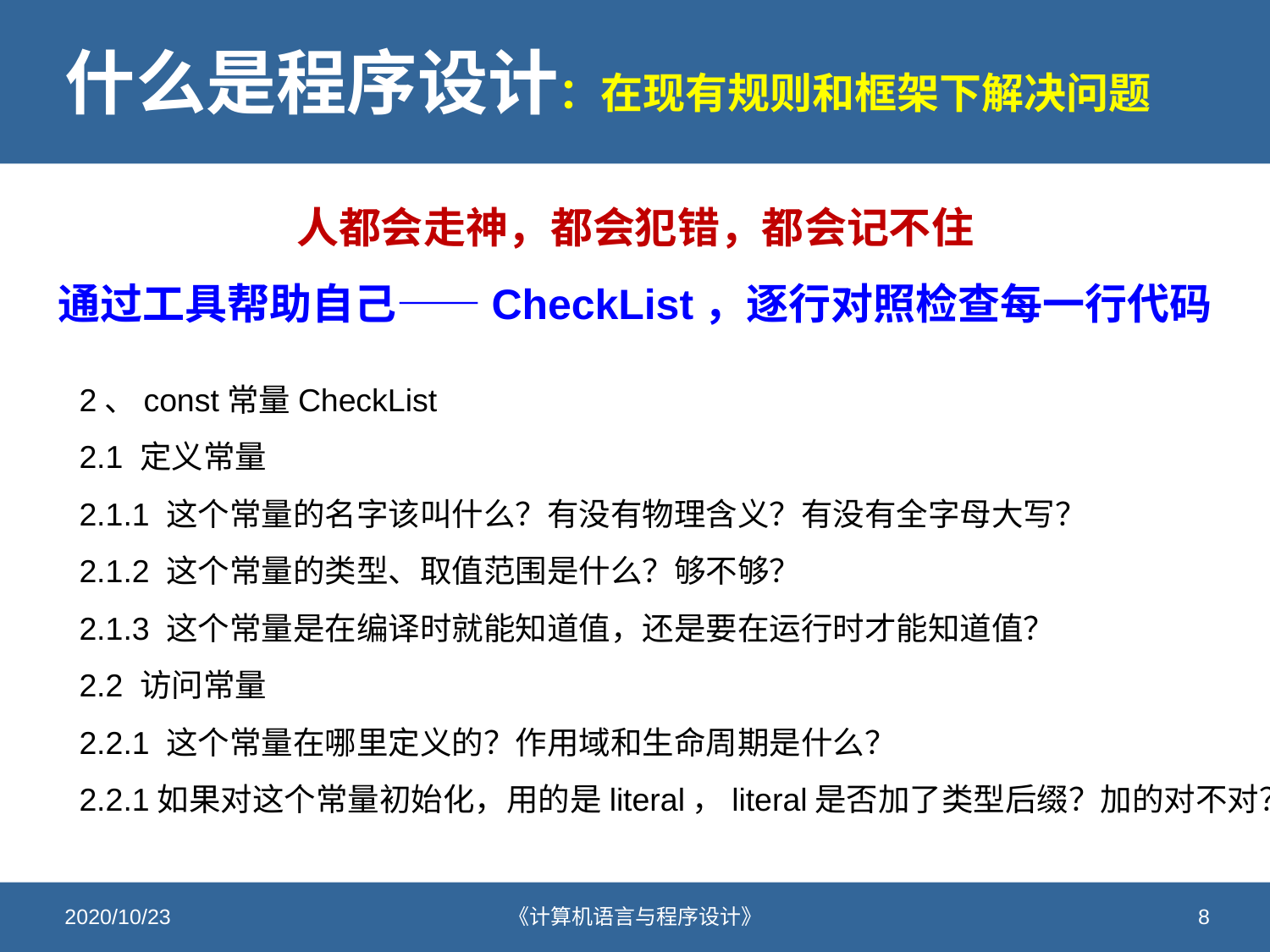

# 什么是程序设计：在现有规则和框架下解决问题
人都会走神，都会犯错，都会记不住
通过工具帮助自己——CheckList，逐行对照检查每一行代码
2、const常量CheckList
2.1 定义常量
2.1.1 这个常量的名字该叫什么？有没有物理含义？有没有全字母大写？
2.1.2 这个常量的类型、取值范围是什么？够不够？
2.1.3 这个常量是在编译时就能知道值，还是要在运行时才能知道值？
2.2 访问常量
2.2.1 这个常量在哪里定义的？作用域和生命周期是什么？
2.2.1如果对这个常量初始化，用的是literal，literal是否加了类型后缀？加的对不对？
2020/10/23
《计算机语言与程序设计》
8